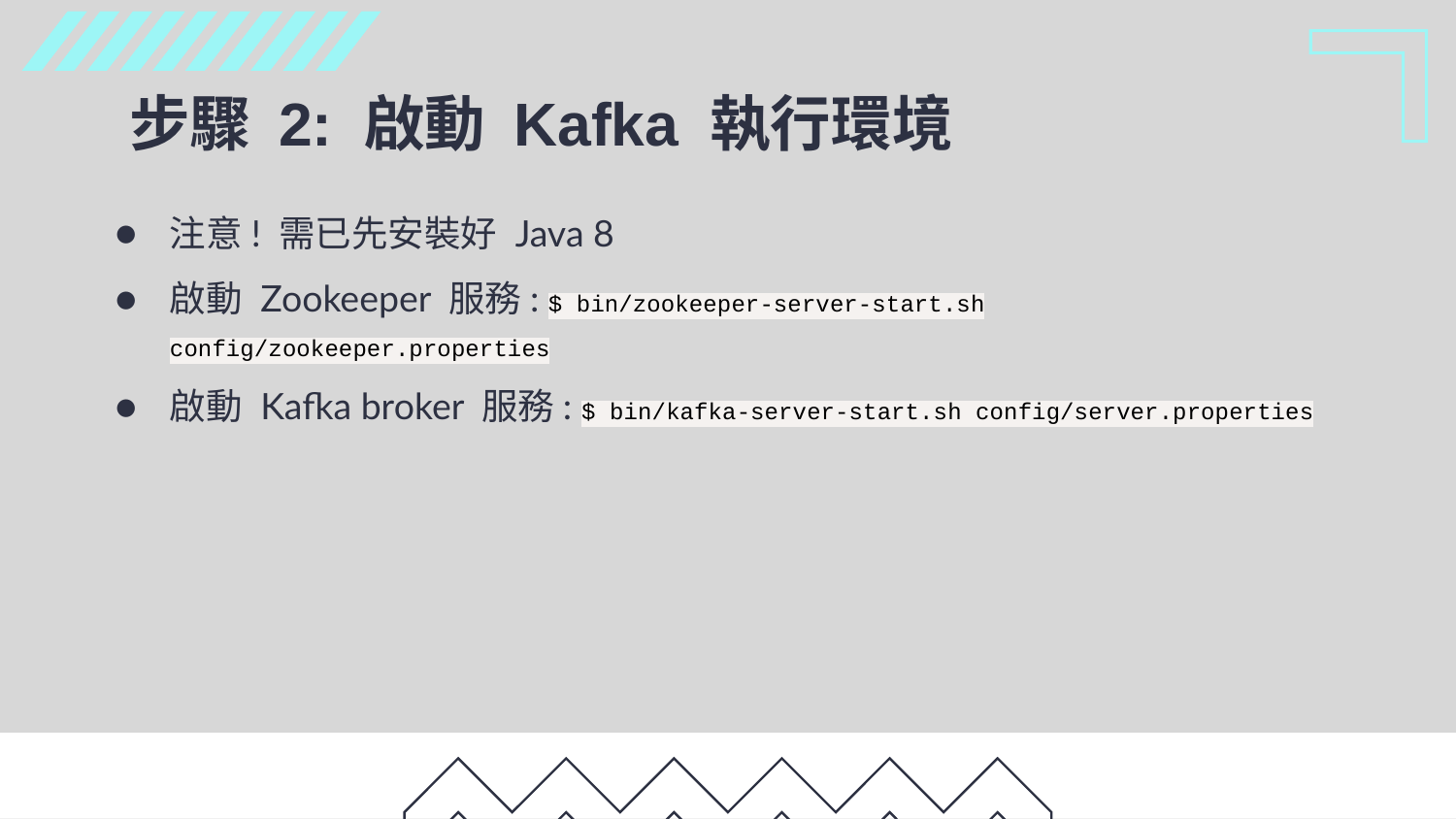

# 步驟 2: 啟動 Kafka 執行環境
注意! 需已先安裝好 Java 8
啟動 Zookeeper 服務: $ bin/zookeeper-server-start.sh config/zookeeper.properties
啟動 Kafka broker 服務: $ bin/kafka-server-start.sh config/server.properties